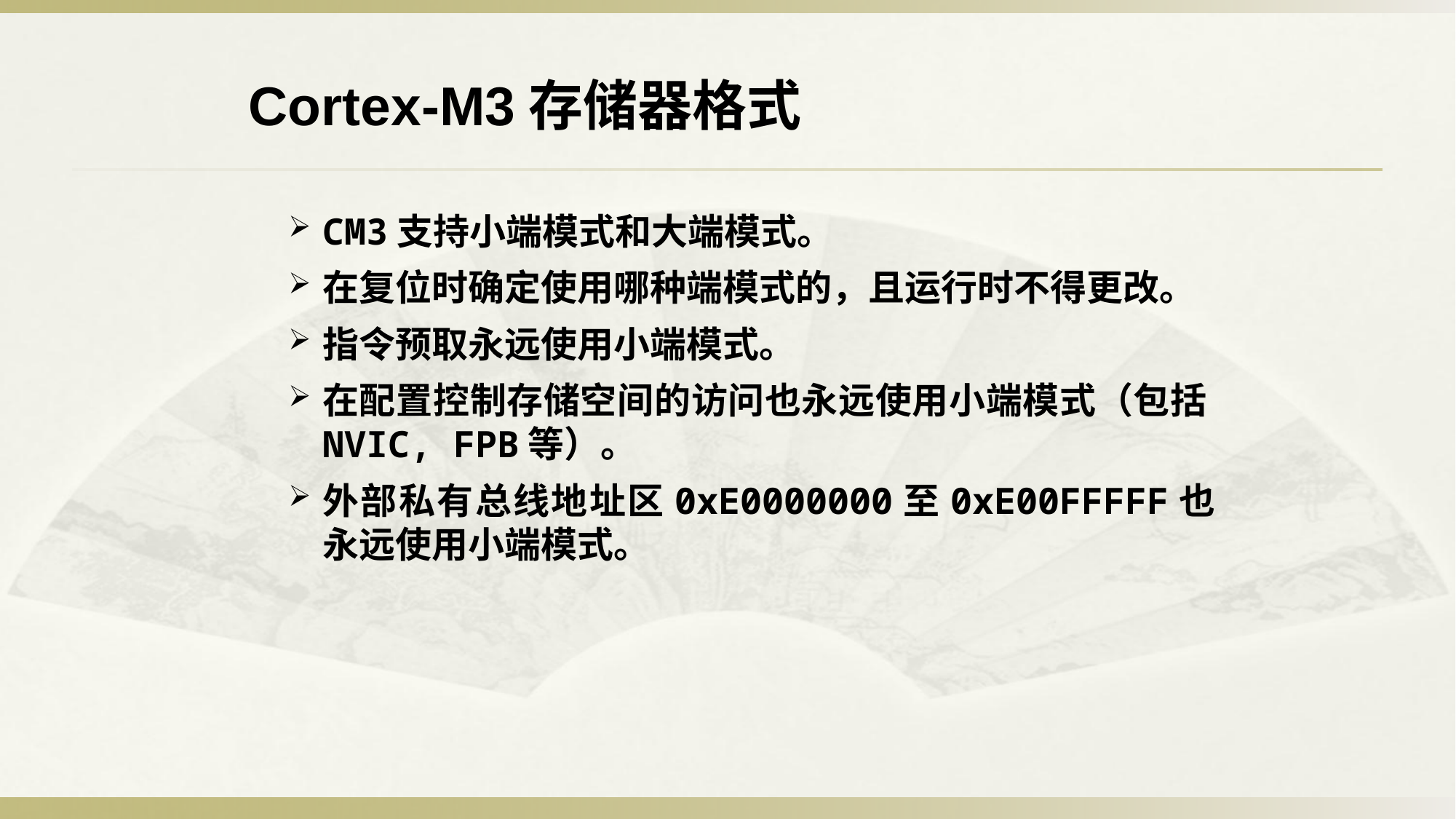

Cortex-M3存储器格式
CM3支持小端模式和大端模式。
在复位时确定使用哪种端模式的，且运行时不得更改。
指令预取永远使用小端模式。
在配置控制存储空间的访问也永远使用小端模式（包括NVIC, FPB等）。
外部私有总线地址区0xE0000000至0xE00FFFFF也永远使用小端模式。